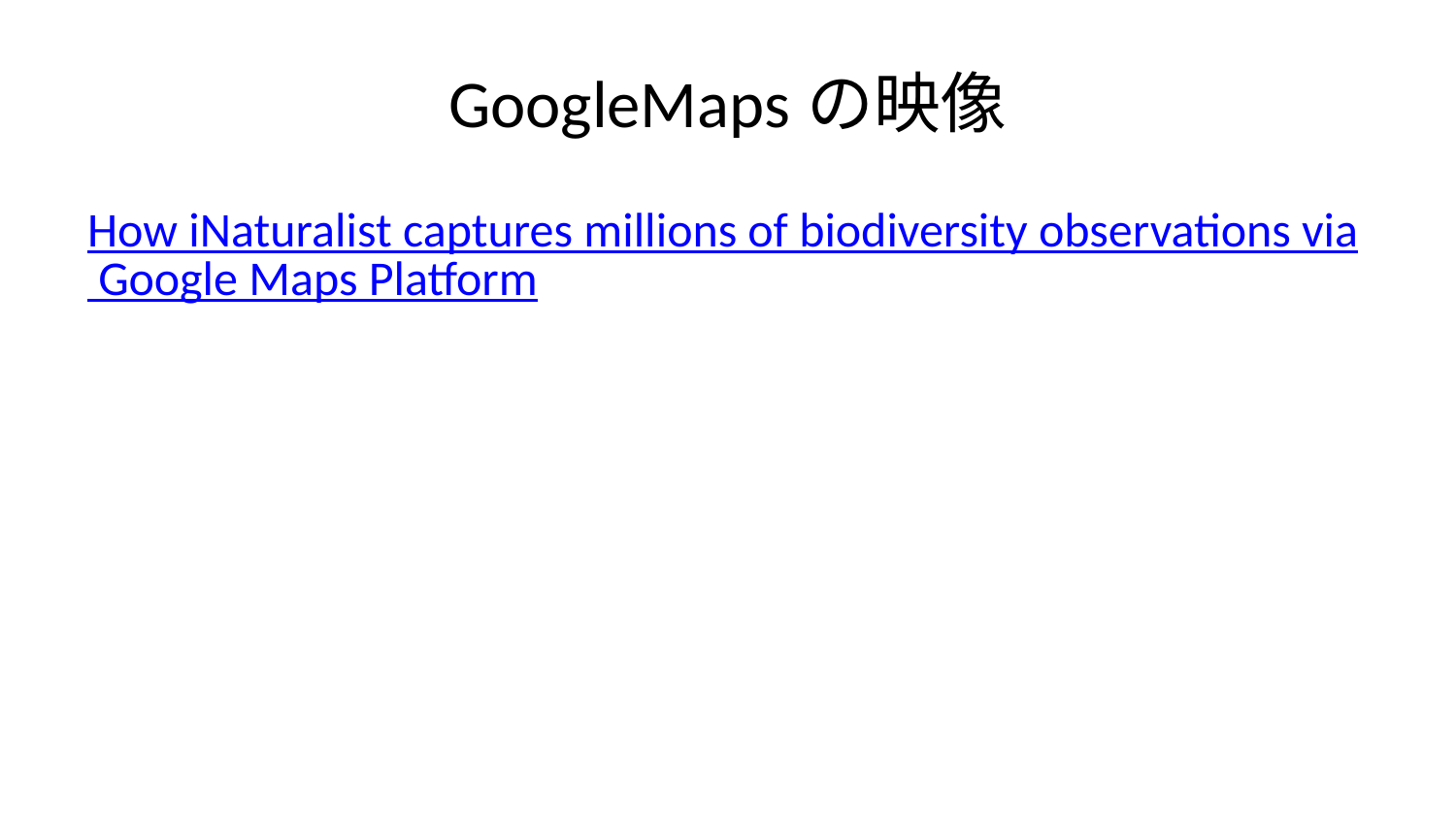

# GoogleMapsの映像
How iNaturalist captures millions of biodiversity observations via Google Maps Platform